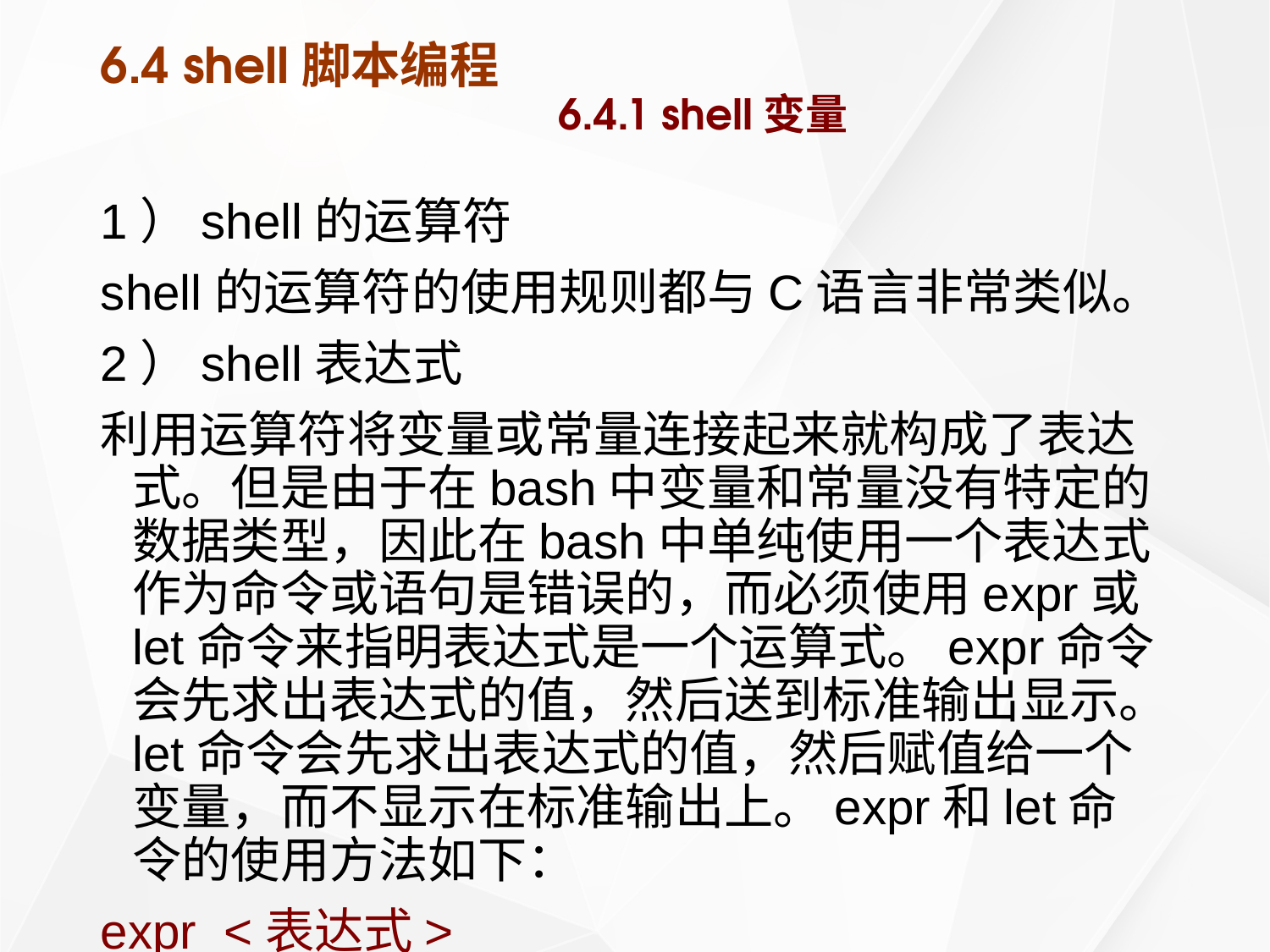

# 6.4 shell脚本编程 6.4.1 shell变量
1）shell的运算符
shell的运算符的使用规则都与C语言非常类似。
2）shell表达式
利用运算符将变量或常量连接起来就构成了表达式。但是由于在bash中变量和常量没有特定的数据类型，因此在bash中单纯使用一个表达式作为命令或语句是错误的，而必须使用expr或let命令来指明表达式是一个运算式。expr命令会先求出表达式的值，然后送到标准输出显示。let命令会先求出表达式的值，然后赋值给一个变量，而不显示在标准输出上。expr和let命令的使用方法如下：
expr  <表达式>
let  <表达式1>  [表达式2 ...]